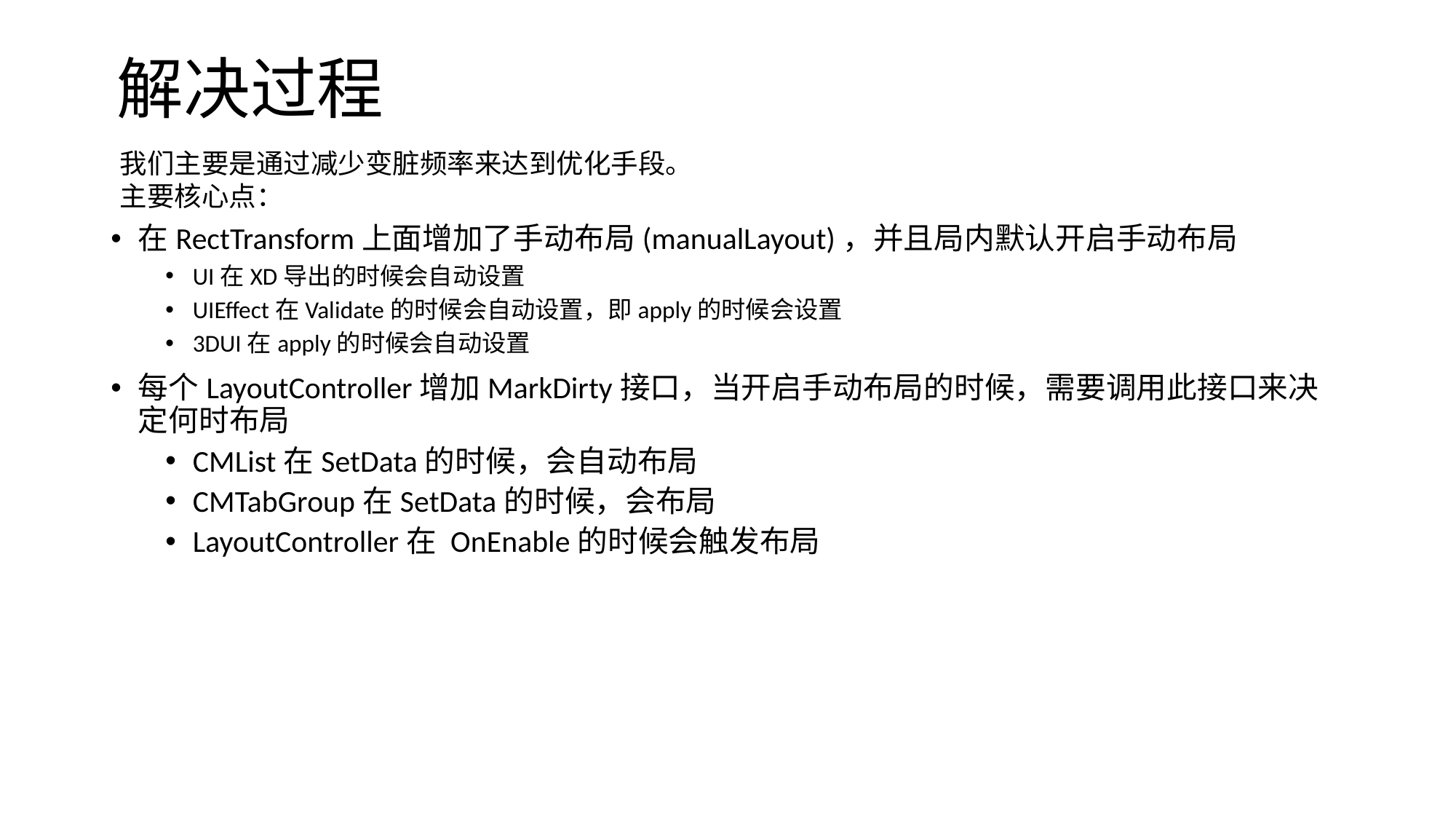

# 解决过程
我们主要是通过减少变脏频率来达到优化手段。
主要核心点：
在RectTransform上面增加了手动布局(manualLayout)，并且局内默认开启手动布局
UI在XD导出的时候会自动设置
UIEffect在Validate的时候会自动设置，即apply的时候会设置
3DUI在apply的时候会自动设置
每个LayoutController增加MarkDirty接口，当开启手动布局的时候，需要调用此接口来决定何时布局
CMList在SetData的时候，会自动布局
CMTabGroup在SetData的时候，会布局
LayoutController在 OnEnable的时候会触发布局